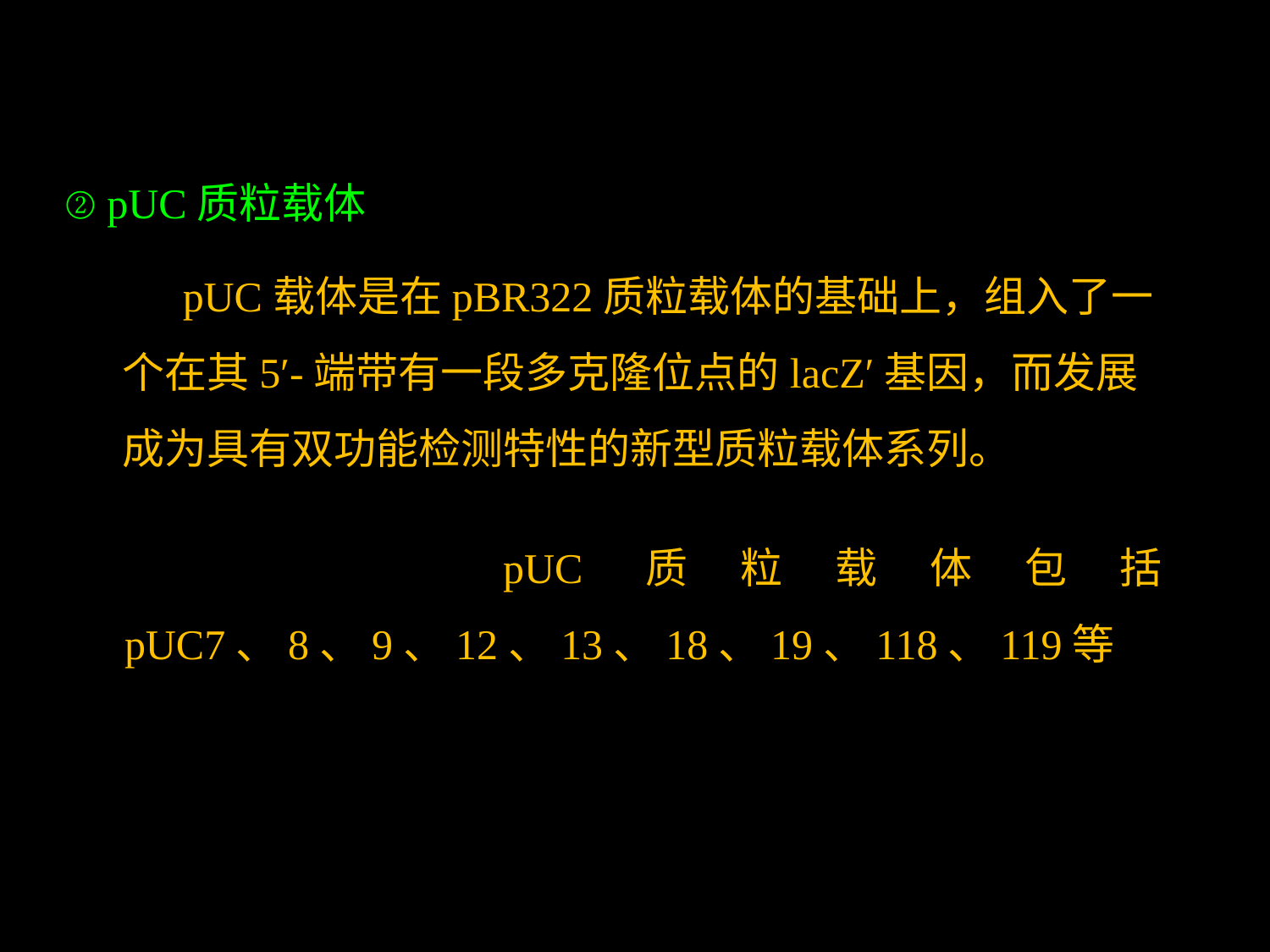

② pUC质粒载体
 pUC载体是在pBR322质粒载体的基础上，组入了一个在其5′-端带有一段多克隆位点的lacZ′基因，而发展成为具有双功能检测特性的新型质粒载体系列。
      pUC质粒载体包括pUC7、8、9、12、13、18、19、118、119等